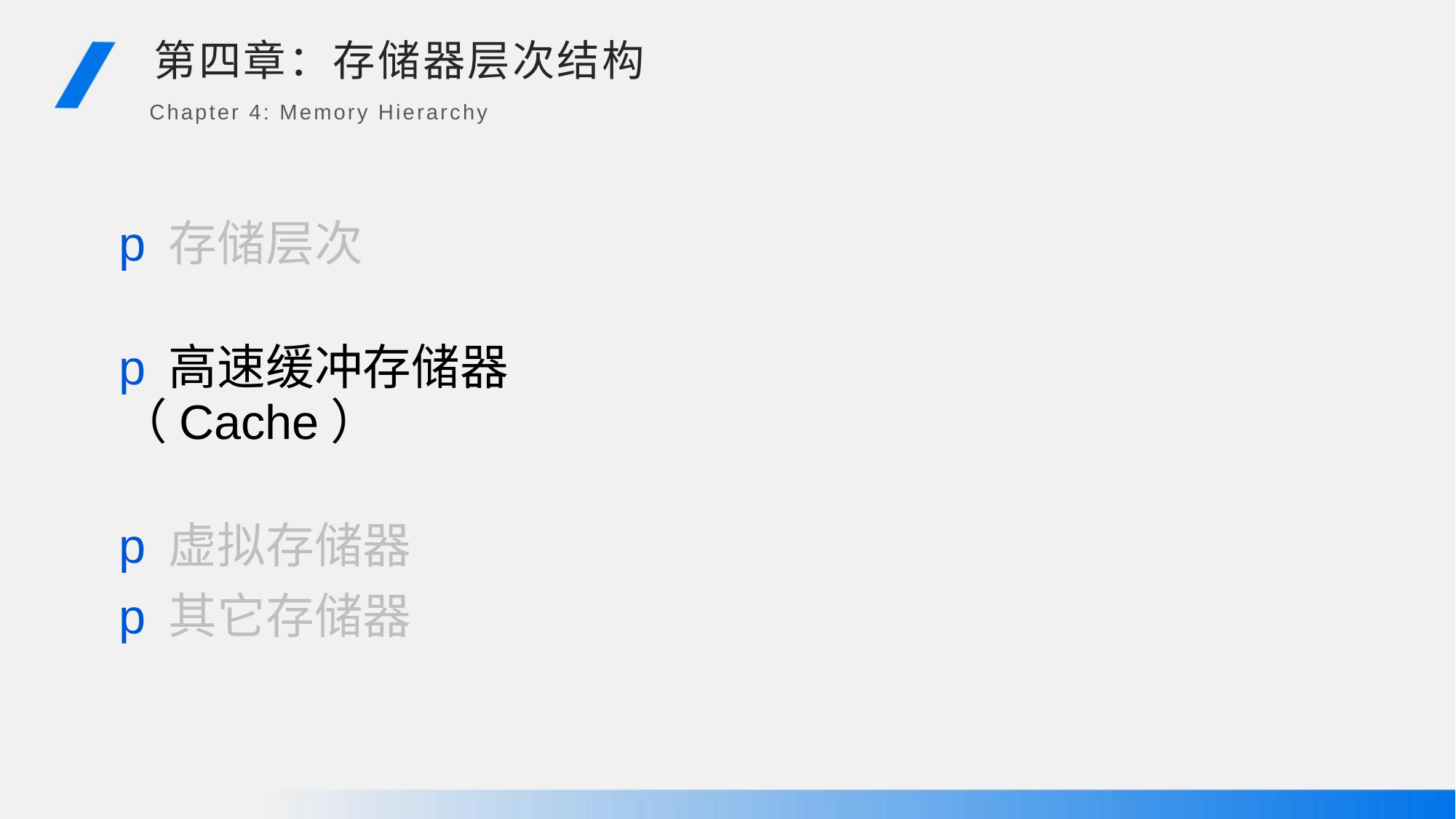

第四章：存储器层次结构
Chapter 4: Memory Hierarchy
p存储层次
p高速缓冲存储器（Cache）
p虚拟存储器
p其它存储器